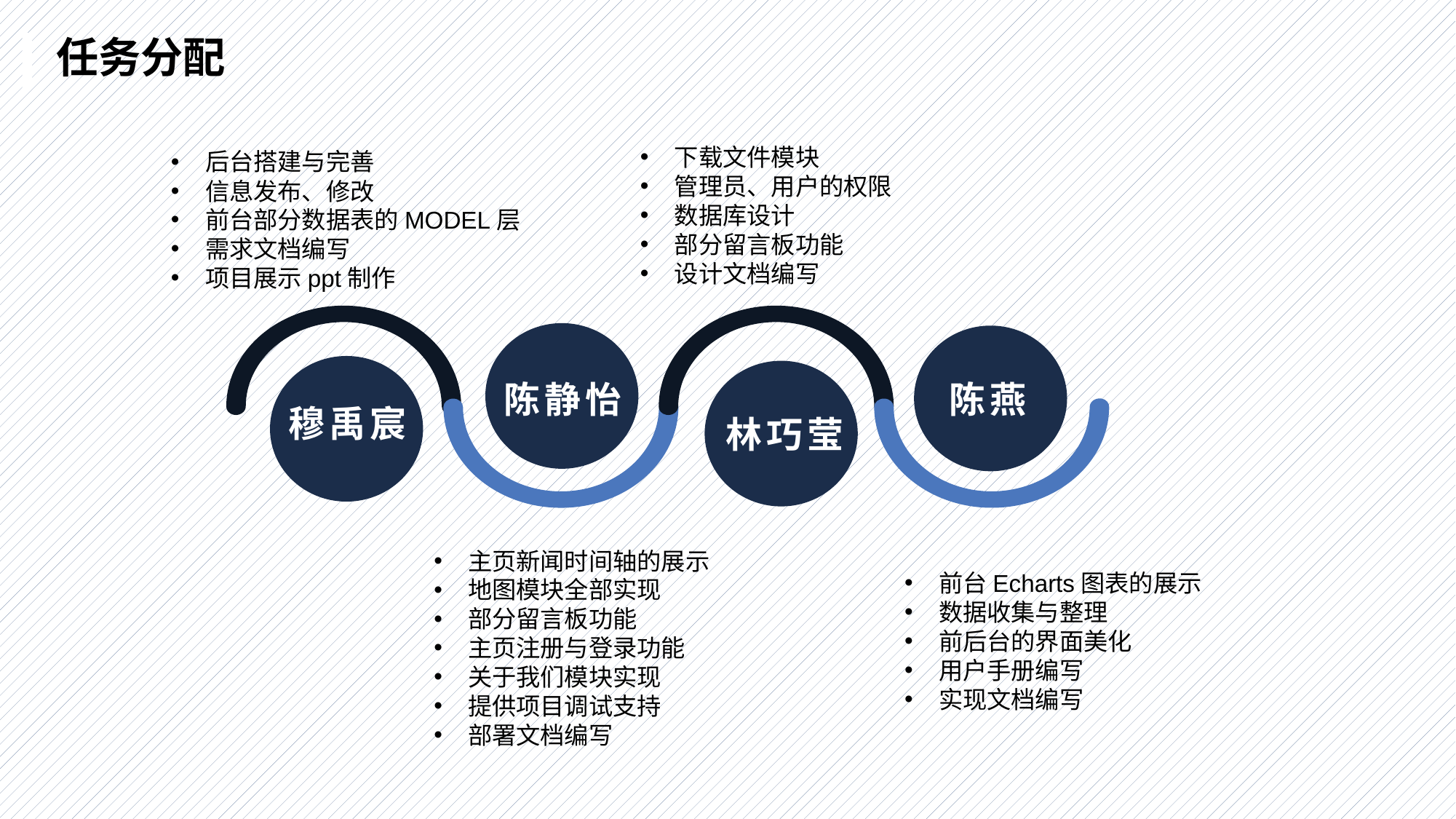

任务分配

下载文件模块
管理员、用户的权限
数据库设计
部分留言板功能
设计文档编写
后台搭建与完善
信息发布、修改
前台部分数据表的MODEL层
需求文档编写
项目展示ppt制作

陈静怡
陈燕
穆禹宸
林巧莹
主页新闻时间轴的展示
地图模块全部实现
部分留言板功能
主页注册与登录功能
关于我们模块实现
提供项目调试支持
部署文档编写

前台Echarts图表的展示
数据收集与整理
前后台的界面美化
用户手册编写
实现文档编写